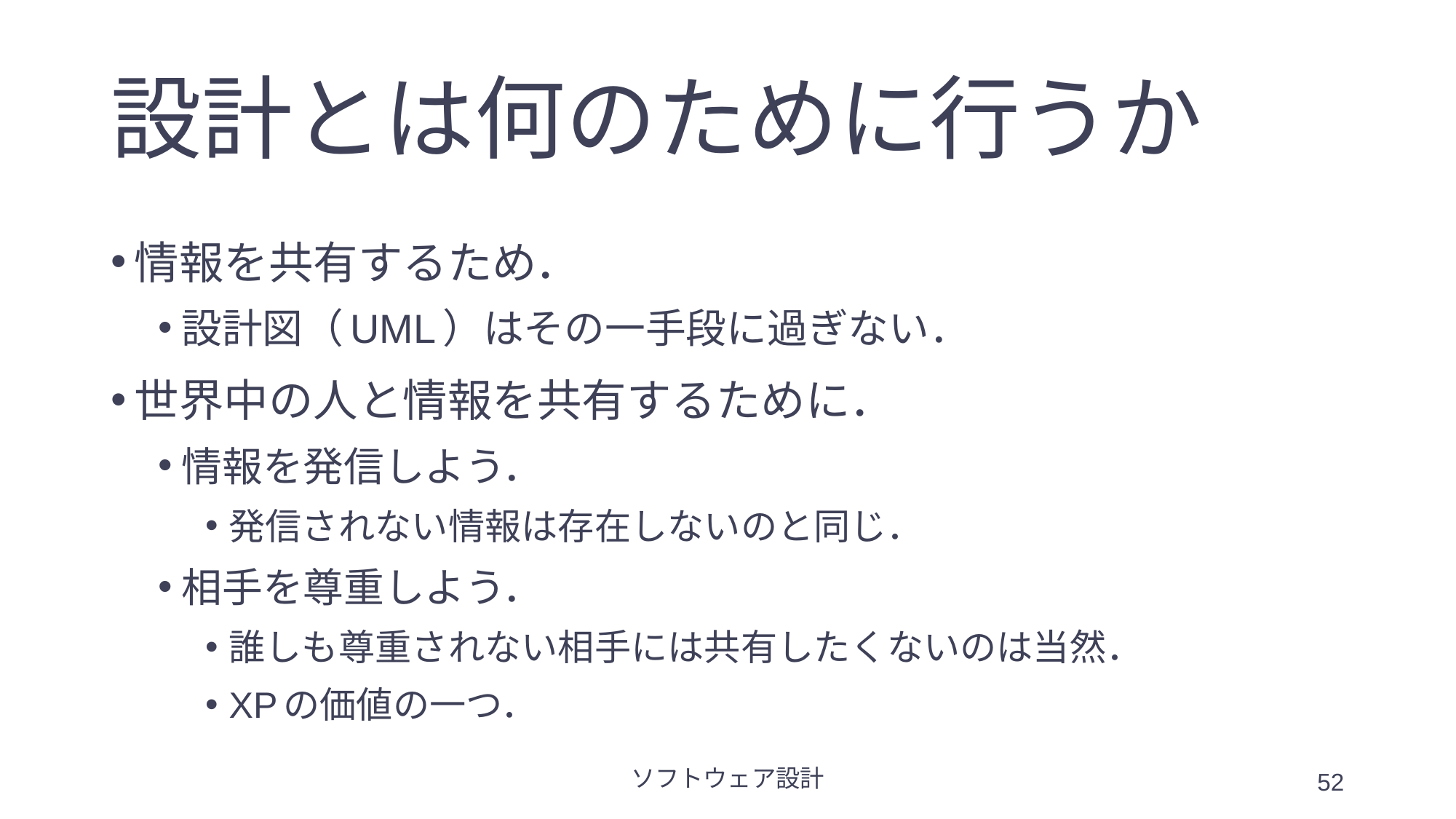

# 設計とは何のために行うか
情報を共有するため．
設計図（UML）はその一手段に過ぎない．
世界中の人と情報を共有するために．
情報を発信しよう．
発信されない情報は存在しないのと同じ．
相手を尊重しよう．
誰しも尊重されない相手には共有したくないのは当然．
XPの価値の一つ．
ソフトウェア設計
52